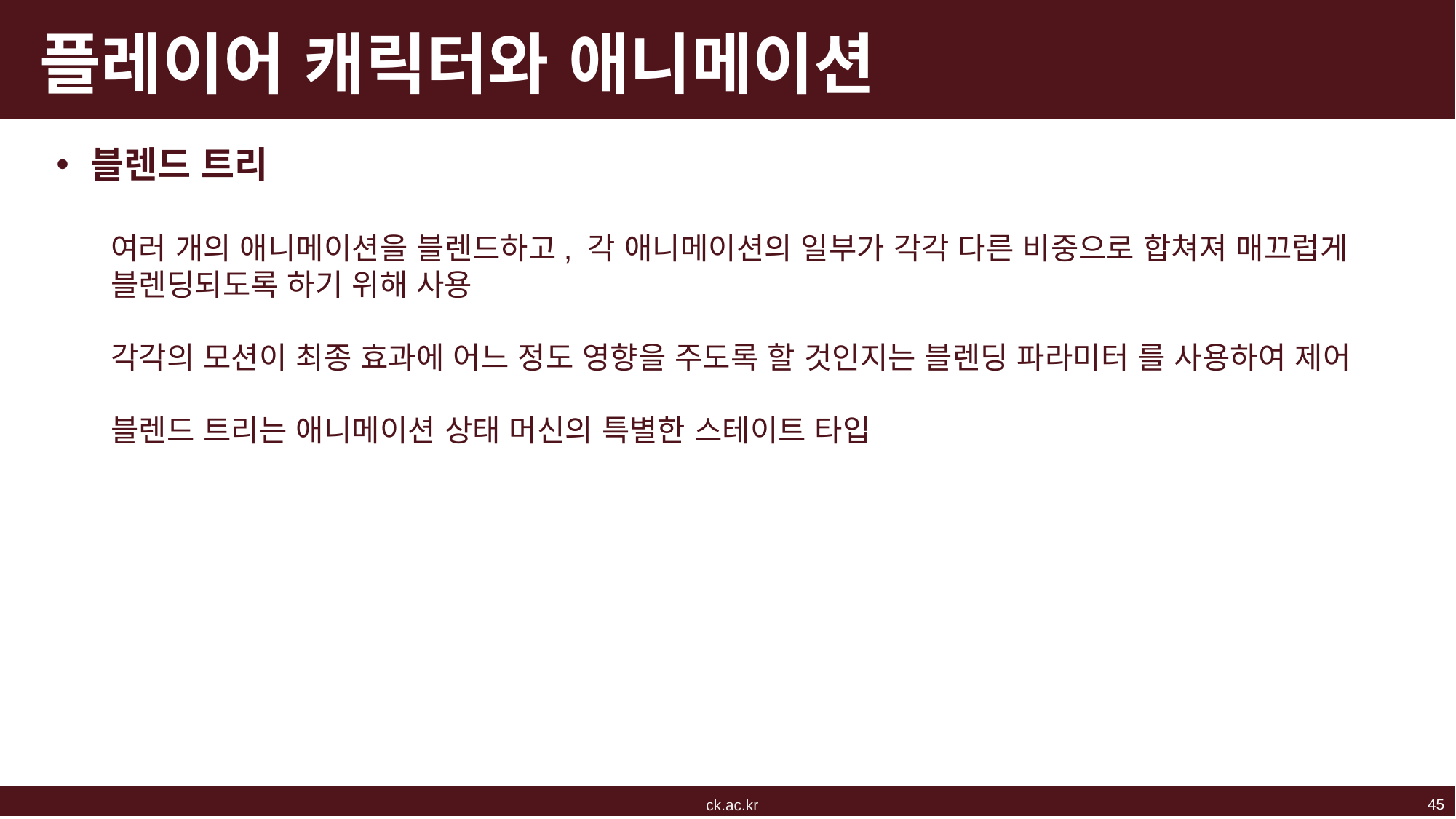

# 플레이어 캐릭터와 애니메이션
블렌드 트리
여러 개의 애니메이션을 블렌드하고, 각 애니메이션의 일부가 각각 다른 비중으로 합쳐져 매끄럽게 블렌딩되도록 하기 위해 사용
각각의 모션이 최종 효과에 어느 정도 영향을 주도록 할 것인지는 블렌딩 파라미터 를 사용하여 제어
블렌드 트리는 애니메이션 상태 머신의 특별한 스테이트 타입
45
ck.ac.kr